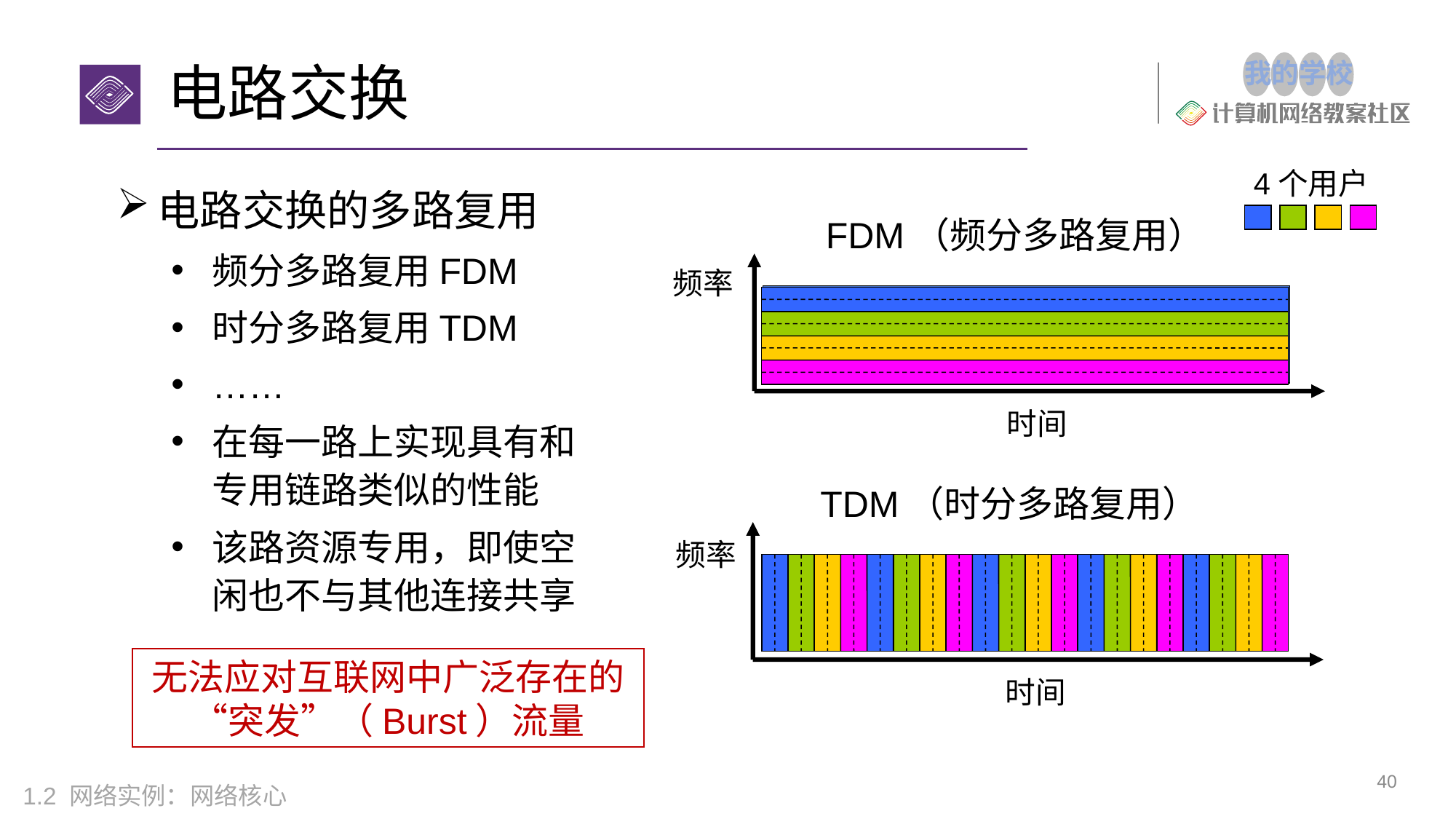

# 电路交换
4个用户

FDM（频分多路复用）

频率

时间

TDM（时分多路复用）

时间

电路交换的多路复用
频分多路复用FDM
时分多路复用TDM
……
在每一路上实现具有和专用链路类似的性能
该路资源专用，即使空闲也不与其他连接共享

频率
无法应对互联网中广泛存在的“突发”（Burst）流量
40
1.2 网络实例：网络核心